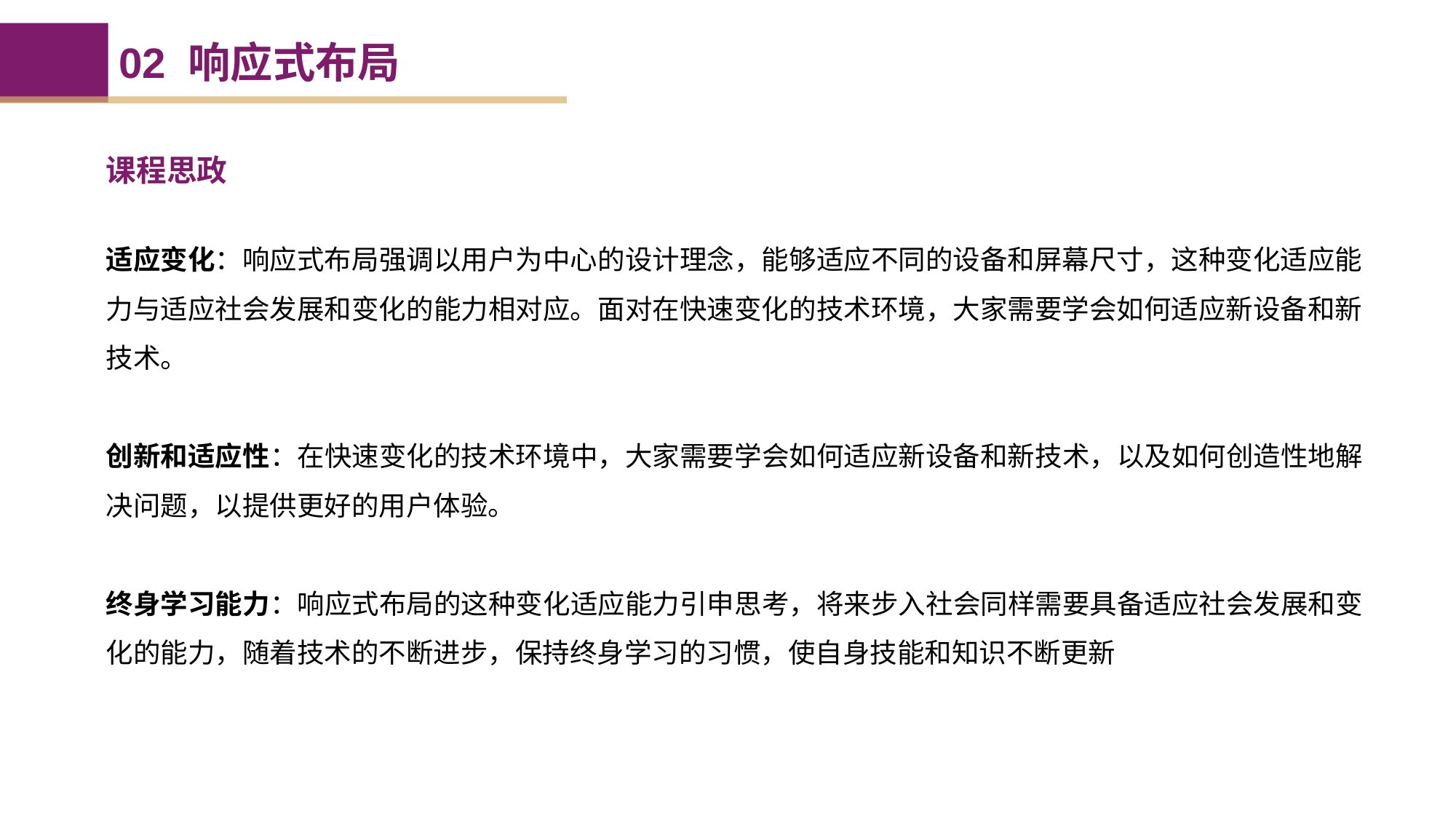

02 响应式布局
课程思政
适应变化：响应式布局强调以用户为中心的设计理念，能够适应不同的设备和屏幕尺寸，这种变化适应能力与适应社会发展和变化的能力相对应。面对在快速变化的技术环境，大家需要学会如何适应新设备和新技术。

创新和适应性：在快速变化的技术环境中，大家需要学会如何适应新设备和新技术，以及如何创造性地解决问题，以提供更好的用户体验。

终身学习能力：响应式布局的这种变化适应能力引申思考，将来步入社会同样需要具备适应社会发展和变化的能力，随着技术的不断进步，保持终身学习的习惯，使自身技能和知识不断更新
17